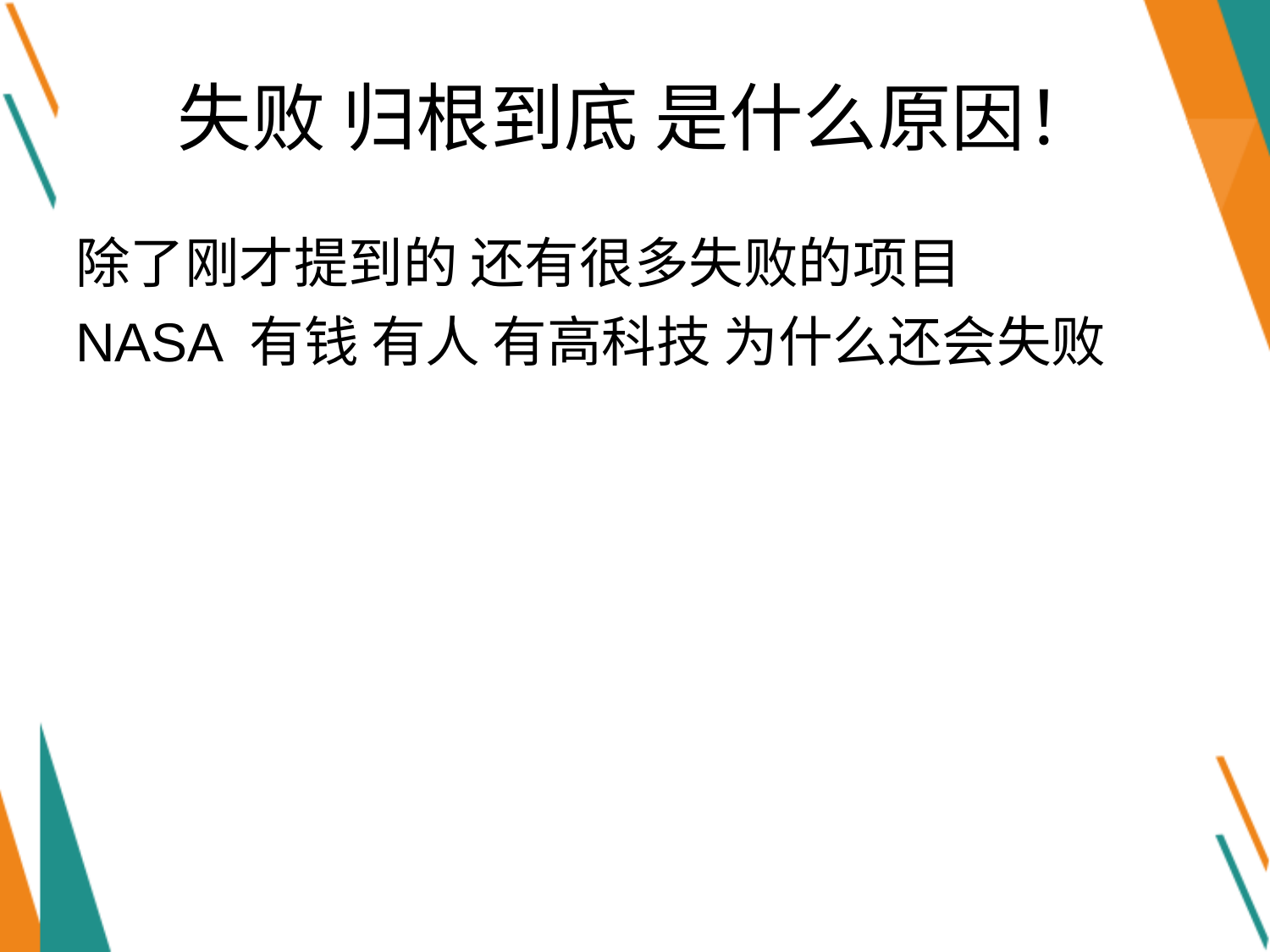

# 失败 归根到底 是什么原因！
除了刚才提到的 还有很多失败的项目
NASA 有钱 有人 有高科技 为什么还会失败